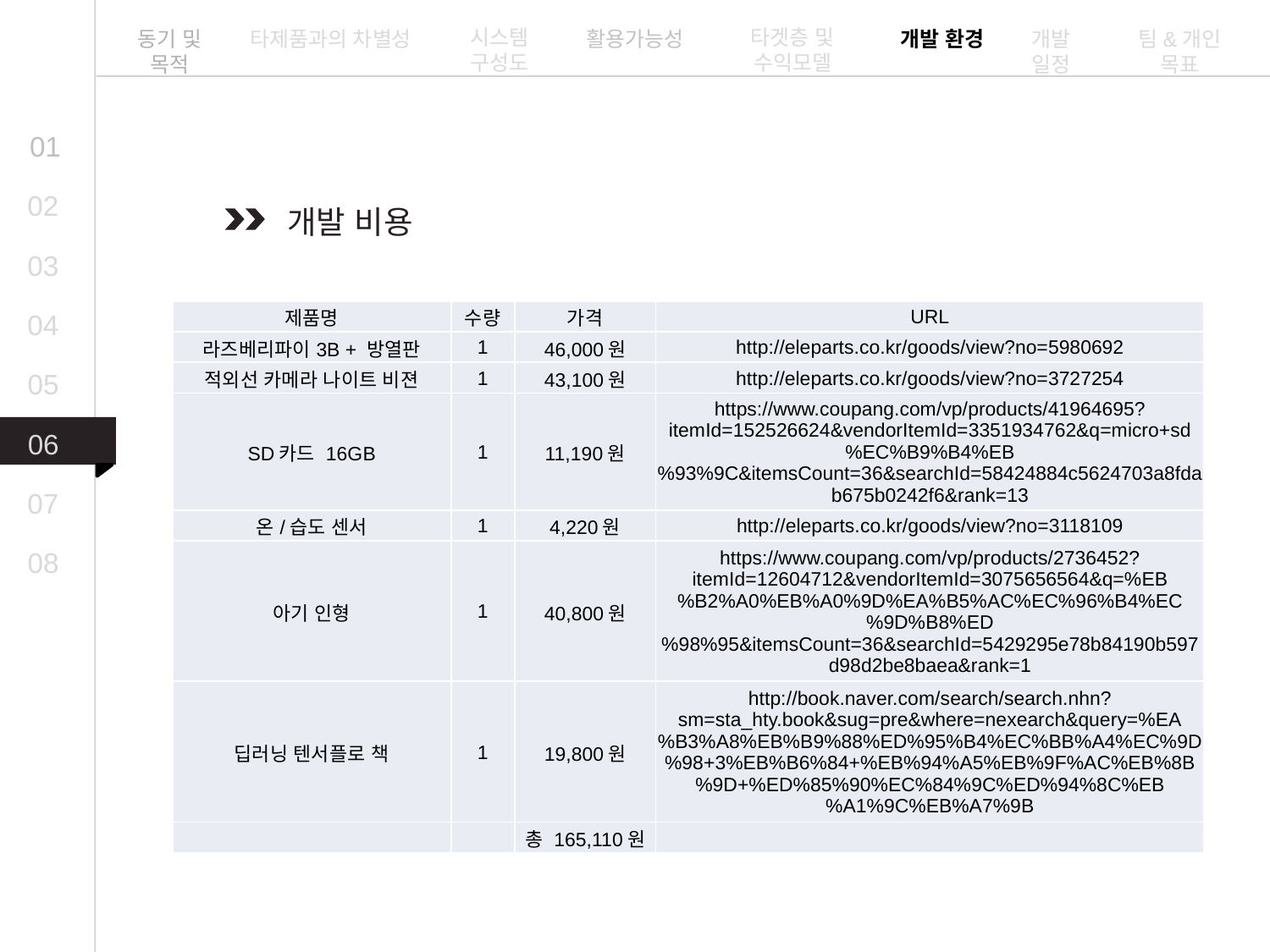

시스템 구성도
타겟층 및 수익모델
동기 및 목적
타제품과의 차별성
활용가능성
개발 환경
개발 일정
팀&개인 목표
01
02
개발 비용

03
04
| 제품명 | 수량 | 가격 | URL |
| --- | --- | --- | --- |
| 라즈베리파이3B + 방열판 | 1 | 46,000원 | http://eleparts.co.kr/goods/view?no=5980692 |
| 적외선 카메라 나이트 비젼 | 1 | 43,100원 | http://eleparts.co.kr/goods/view?no=3727254 |
| SD카드 16GB | 1 | 11,190원 | https://www.coupang.com/vp/products/41964695?itemId=152526624&vendorItemId=3351934762&q=micro+sd%EC%B9%B4%EB%93%9C&itemsCount=36&searchId=58424884c5624703a8fdab675b0242f6&rank=13 |
| 온/습도 센서 | 1 | 4,220원 | http://eleparts.co.kr/goods/view?no=3118109 |
| 아기 인형 | 1 | 40,800원 | https://www.coupang.com/vp/products/2736452?itemId=12604712&vendorItemId=3075656564&q=%EB%B2%A0%EB%A0%9D%EA%B5%AC%EC%96%B4%EC%9D%B8%ED%98%95&itemsCount=36&searchId=5429295e78b84190b597d98d2be8baea&rank=1 |
| 딥러닝 텐서플로 책 | 1 | 19,800원 | http://book.naver.com/search/search.nhn?sm=sta\_hty.book&sug=pre&where=nexearch&query=%EA%B3%A8%EB%B9%88%ED%95%B4%EC%BB%A4%EC%9D%98+3%EB%B6%84+%EB%94%A5%EB%9F%AC%EB%8B%9D+%ED%85%90%EC%84%9C%ED%94%8C%EB%A1%9C%EB%A7%9B |
|  |  | 총 165,110원 |  |
05

06

07
08